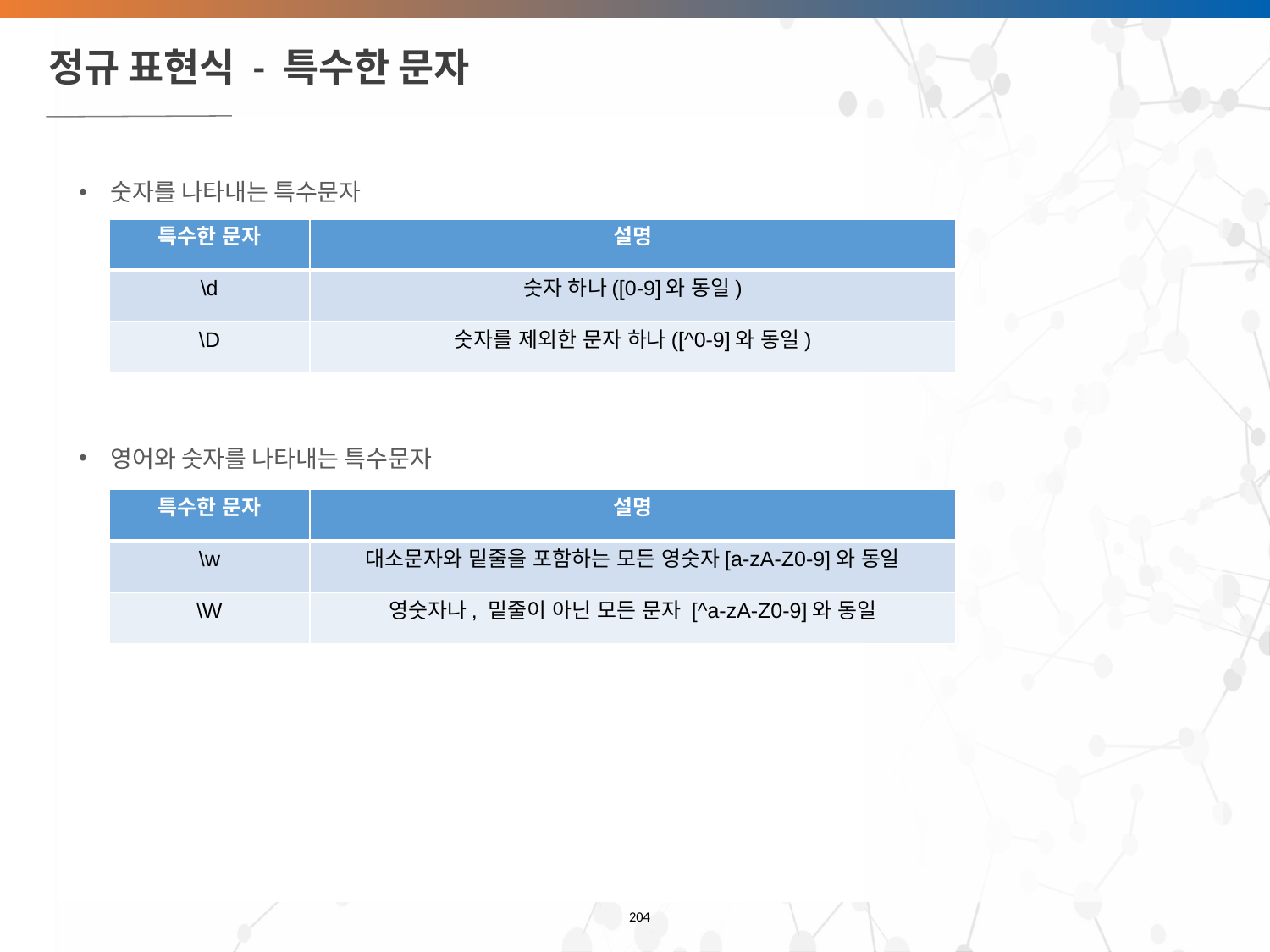

# 정규 표현식 - 특수한 문자
숫자를 나타내는 특수문자

영어와 숫자를 나타내는 특수문자
| 특수한 문자 | 설명 |
| --- | --- |
| \d | 숫자 하나([0-9]와 동일) |
| \D | 숫자를 제외한 문자 하나([^0-9]와 동일) |
| 특수한 문자 | 설명 |
| --- | --- |
| \w | 대소문자와 밑줄을 포함하는 모든 영숫자[a-zA-Z0-9]와 동일 |
| \W | 영숫자나, 밑줄이 아닌 모든 문자 [^a-zA-Z0-9]와 동일 |
204